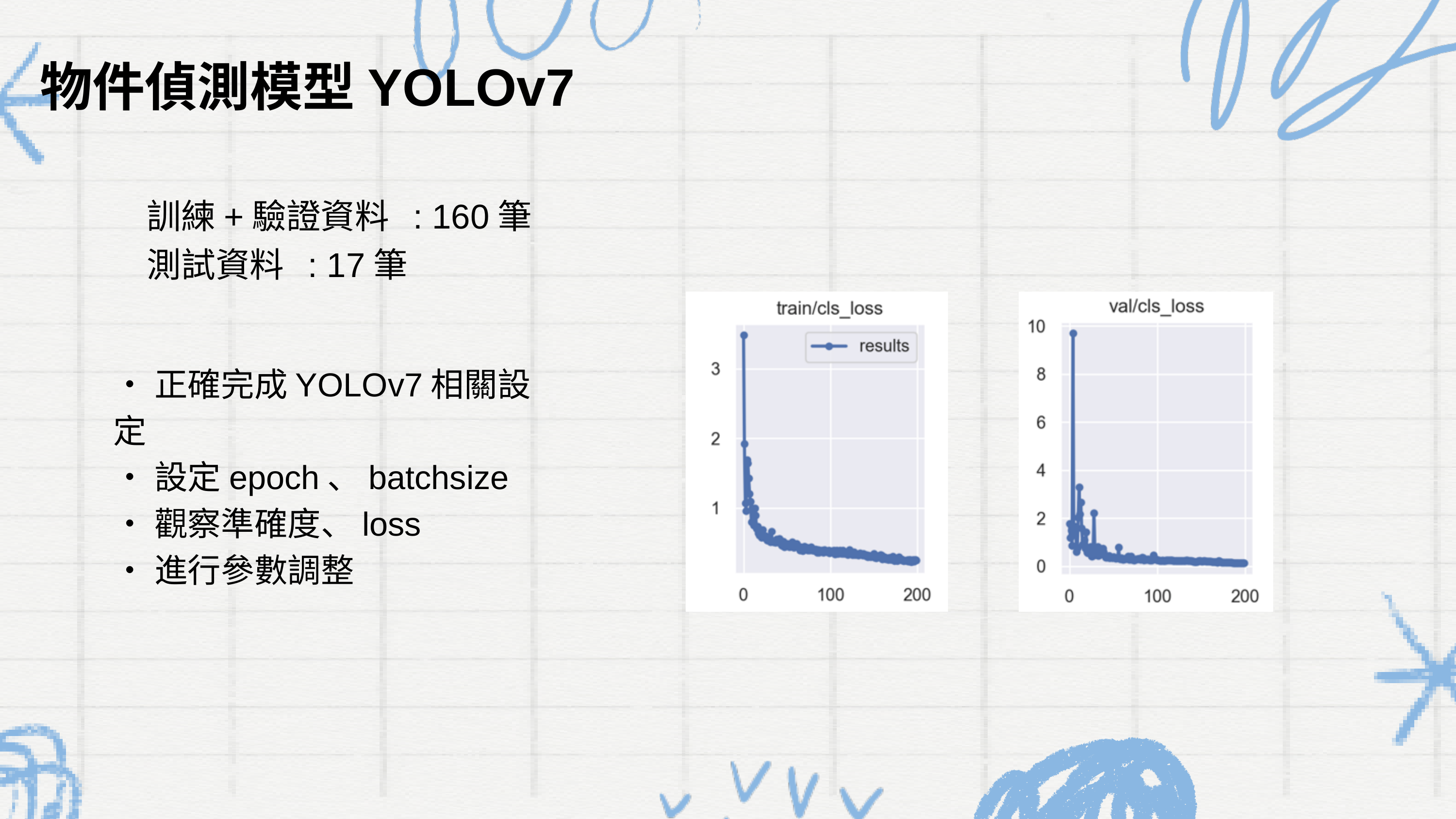

物件偵測模型YOLOv7
訓練+驗證資料  : 160筆
測試資料  : 17筆

•正確完成YOLOv7相關設定
•設定epoch、batchsize
•觀察準確度、loss
•進行參數調整